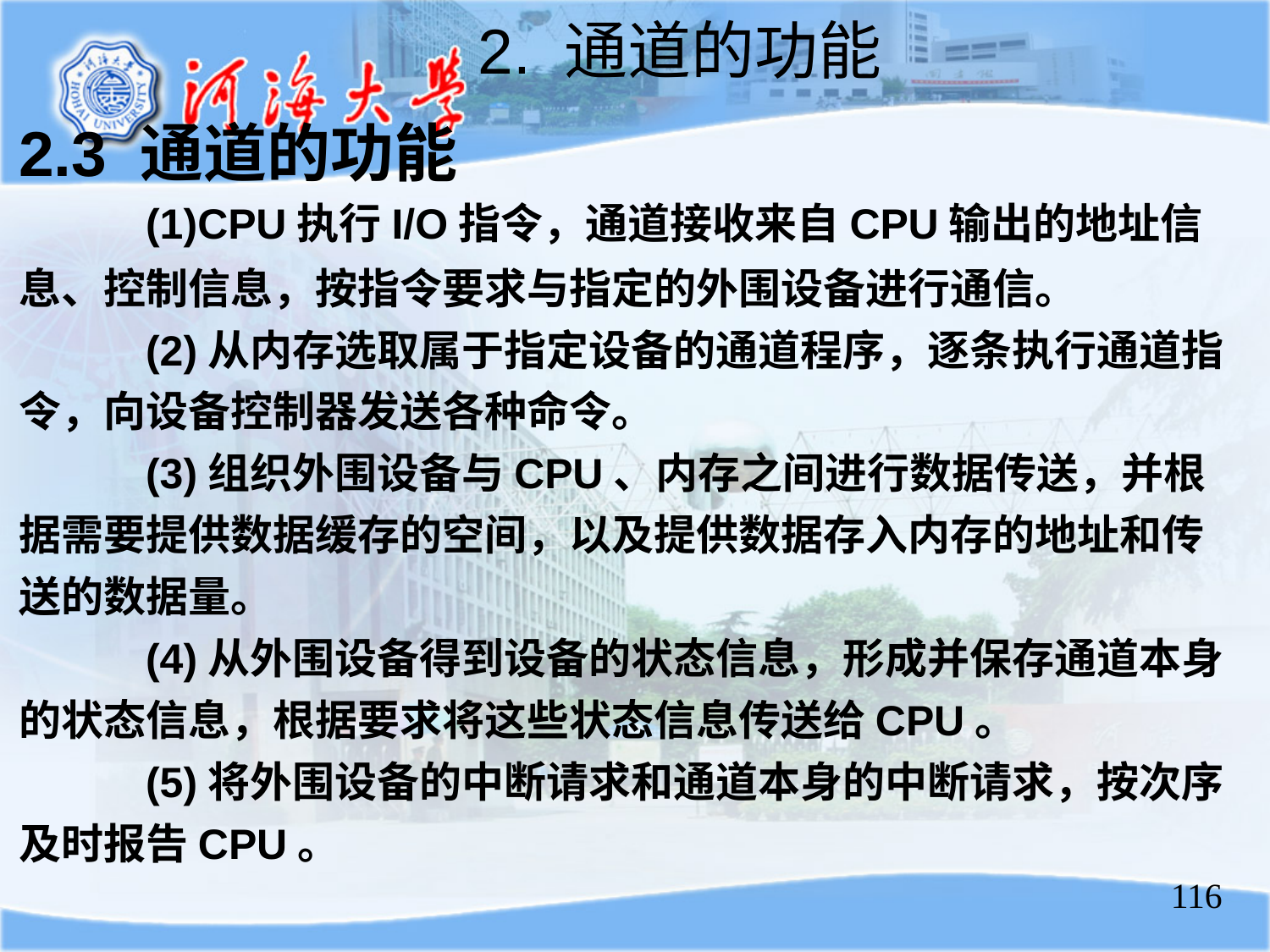

2. 通道的功能
2.3 通道的功能
	(1)CPU执行I/O指令，通道接收来自CPU输出的地址信息、控制信息，按指令要求与指定的外围设备进行通信。
	(2)从内存选取属于指定设备的通道程序，逐条执行通道指令，向设备控制器发送各种命令。
 	(3)组织外围设备与CPU、内存之间进行数据传送，并根据需要提供数据缓存的空间，以及提供数据存入内存的地址和传送的数据量。
	(4)从外围设备得到设备的状态信息，形成并保存通道本身的状态信息，根据要求将这些状态信息传送给CPU。
	(5)将外围设备的中断请求和通道本身的中断请求，按次序及时报告CPU。
116